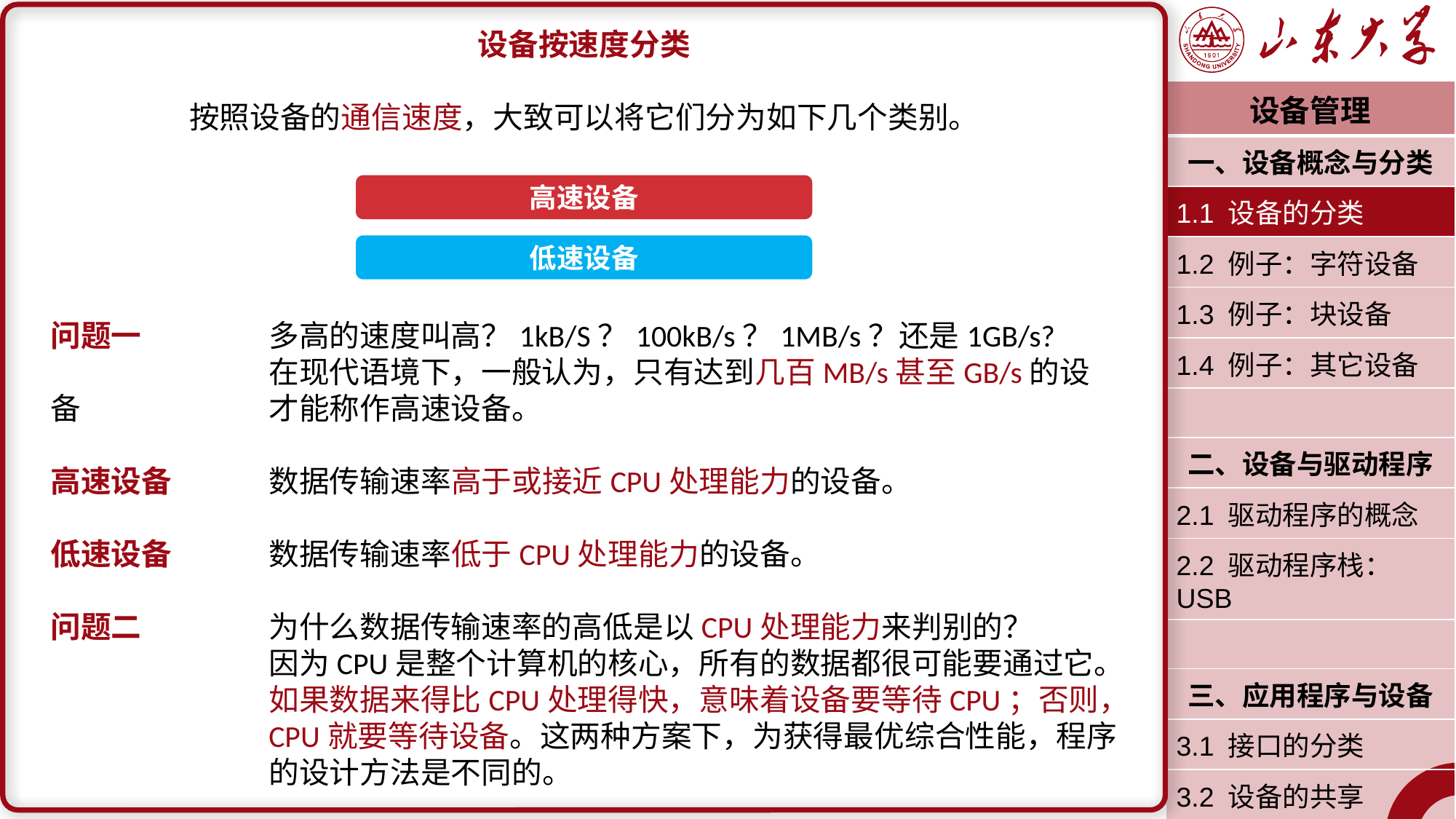

设备按速度分类

按照设备的通信速度，大致可以将它们分为如下几个类别。

问题一		多高的速度叫高？1kB/S？100kB/s？1MB/s？还是1GB/s?
		在现代语境下，一般认为，只有达到几百MB/s甚至GB/s的设备		才能称作高速设备。

高速设备	数据传输速率高于或接近CPU处理能力的设备。

低速设备	数据传输速率低于CPU处理能力的设备。

问题二		为什么数据传输速率的高低是以CPU处理能力来判别的？
		因为CPU是整个计算机的核心，所有的数据都很可能要通过它。		如果数据来得比CPU处理得快，意味着设备要等待CPU；否则，		CPU就要等待设备。这两种方案下，为获得最优综合性能，程序		的设计方法是不同的。
| 设备管理 |
| --- |
| 一、设备概念与分类 |
| 1.1 设备的分类 |
| 1.2 例子：字符设备 |
| 1.3 例子：块设备 |
| 1.4 例子：其它设备 |
|  |
| 二、设备与驱动程序 |
| 2.1 驱动程序的概念 |
| 2.2 驱动程序栈：USB |
|  |
| 三、应用程序与设备 |
| 3.1 接口的分类 |
| 3.2 设备的共享 |
| 潘润宇 2023.04 |
高速设备
低速设备